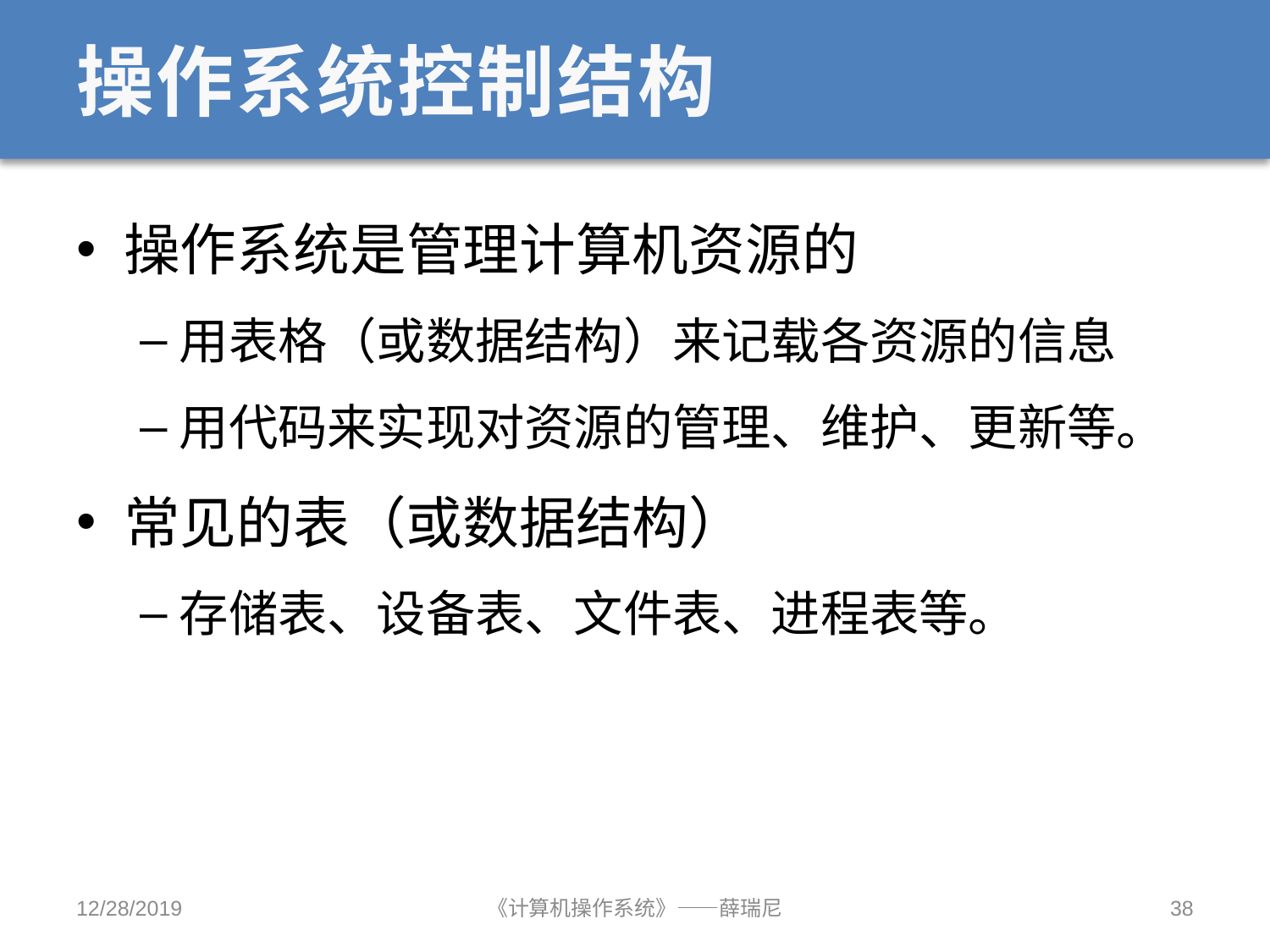

# 操作系统控制结构
操作系统是管理计算机资源的
用表格（或数据结构）来记载各资源的信息
用代码来实现对资源的管理、维护、更新等。
常见的表（或数据结构）
存储表、设备表、文件表、进程表等。
12/28/2019
《计算机操作系统》——薛瑞尼
38